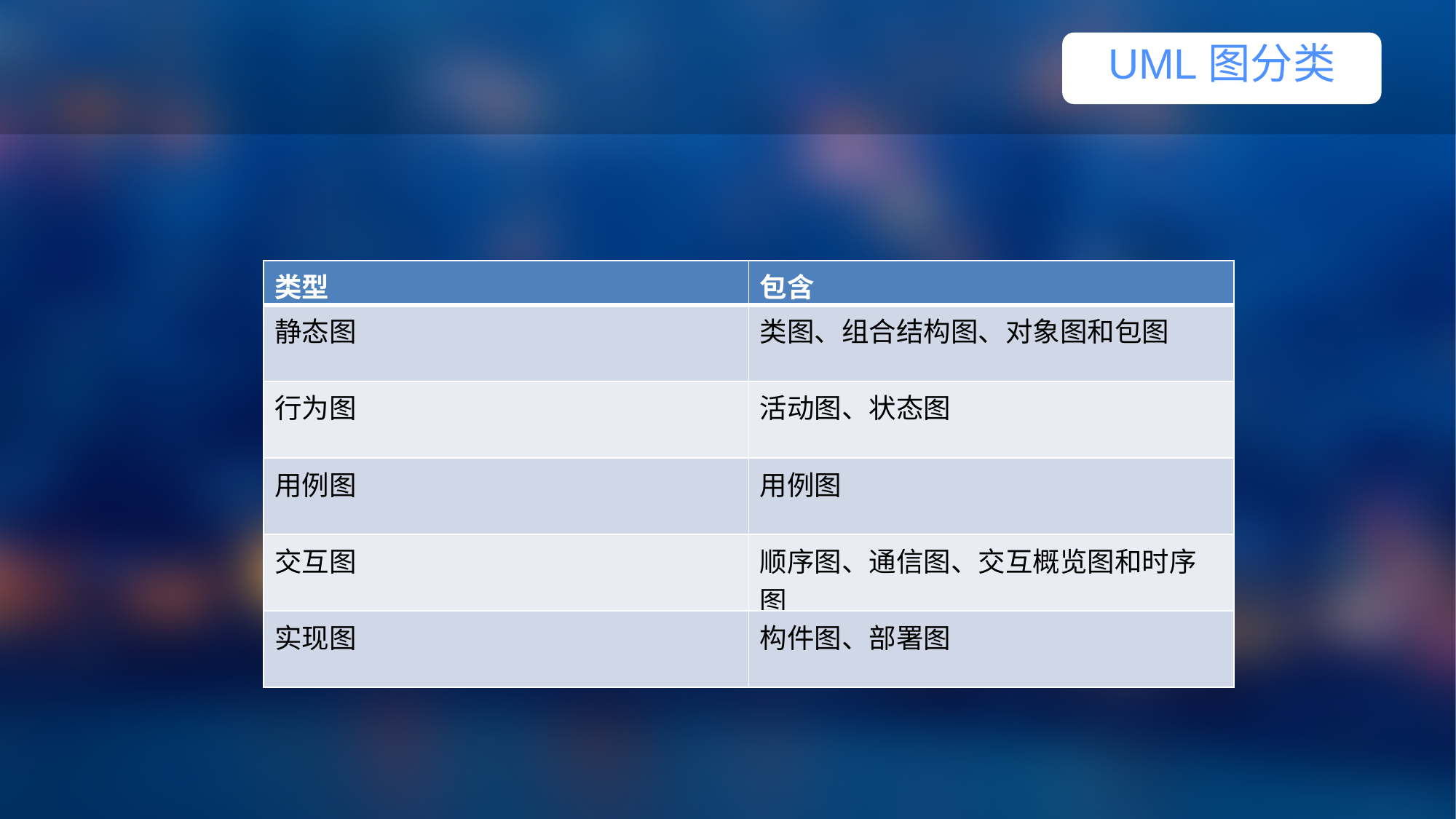

UML图分类

1
                     点击添加标题
| 类型 | 包含 |
| --- | --- |
| 静态图 | 类图、组合结构图、对象图和包图 |
| 行为图 | 活动图、状态图 |
| 用例图 | 用例图 |
| 交互图 | 顺序图、通信图、交互概览图和时序图 |
| 实现图 | 构件图、部署图 |